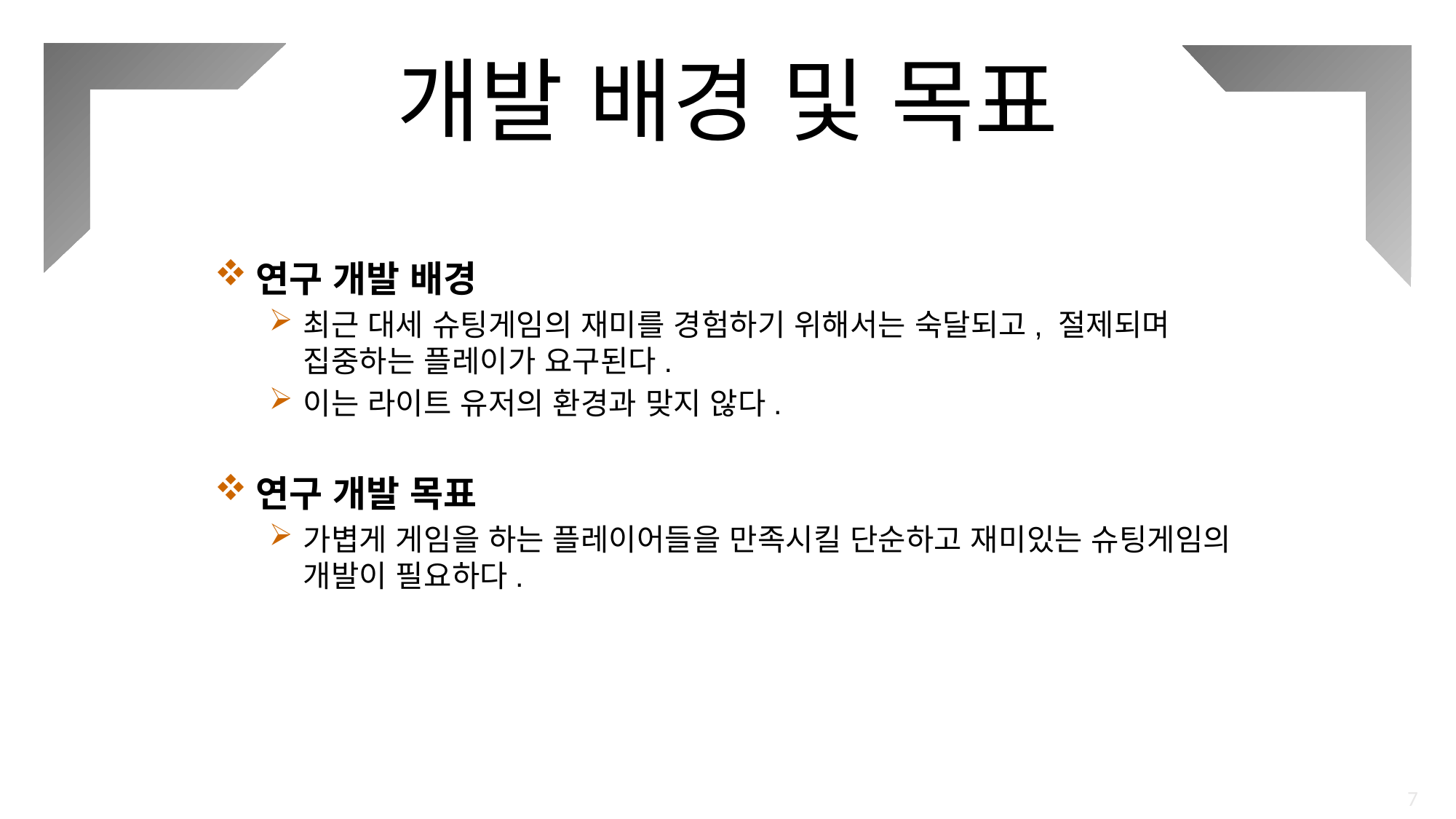

개발 배경 및 목표
연구 개발 배경
최근 대세 슈팅게임의 재미를 경험하기 위해서는 숙달되고, 절제되며 집중하는 플레이가 요구된다.
이는 라이트 유저의 환경과 맞지 않다.

연구 개발 목표
가볍게 게임을 하는 플레이어들을 만족시킬 단순하고 재미있는 슈팅게임의 개발이 필요하다.